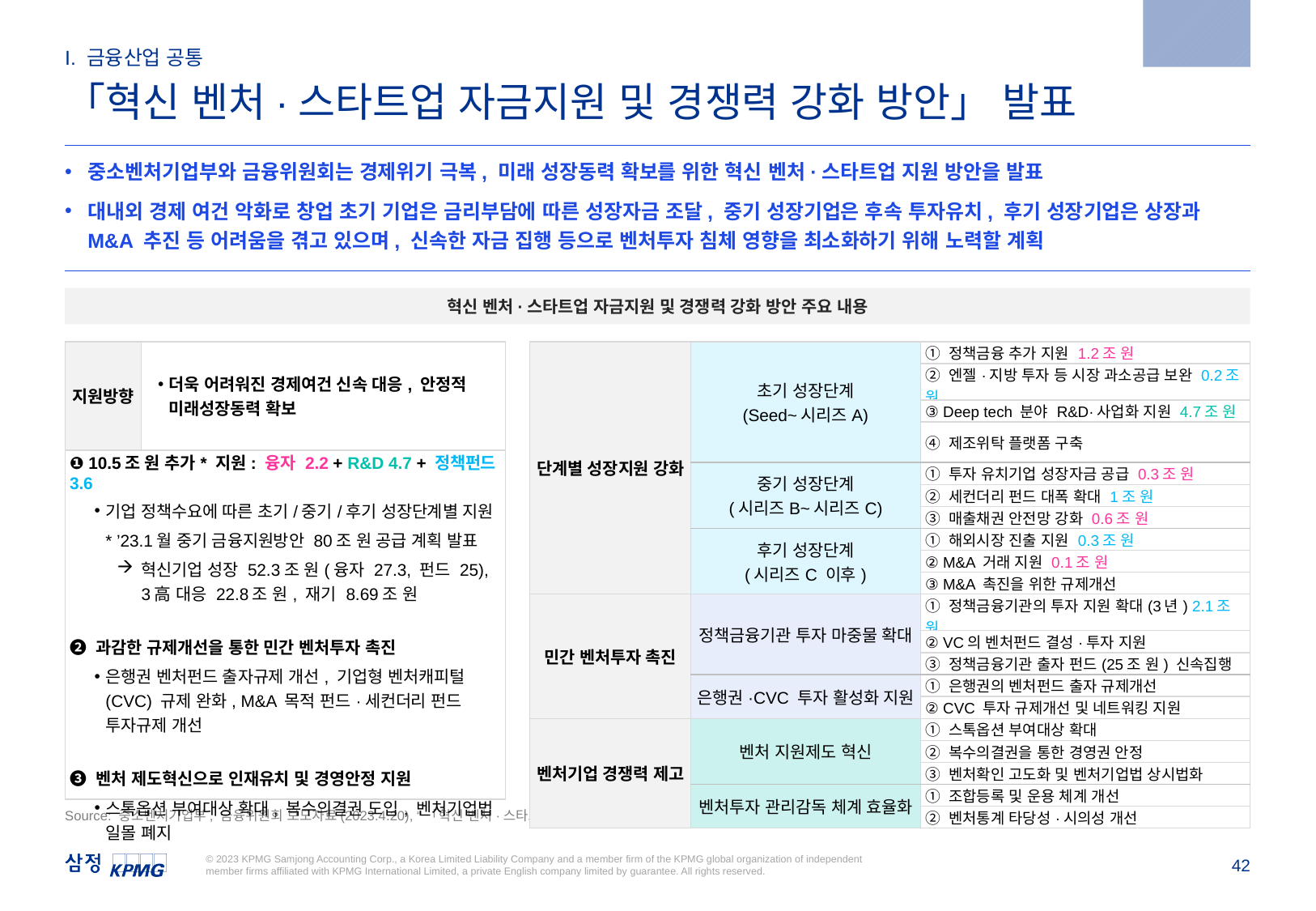

2023.4.20
I. 금융산업 공통
「혁신 벤처·스타트업 자금지원 및 경쟁력 강화 방안」 발표
중소벤처기업부와 금융위원회는 경제위기 극복, 미래 성장동력 확보를 위한 혁신 벤처·스타트업 지원 방안을 발표
대내외 경제 여건 악화로 창업 초기 기업은 금리부담에 따른 성장자금 조달, 중기 성장기업은 후속 투자유치, 후기 성장기업은 상장과 M&A 추진 등 어려움을 겪고 있으며, 신속한 자금 집행 등으로 벤처투자 침체 영향을 최소화하기 위해 노력할 계획
혁신 벤처·스타트업 자금지원 및 경쟁력 강화 방안 주요 내용
| 지원방향 | 더욱 어려워진 경제여건 신속 대응, 안정적 미래성장동력 확보 |
| --- | --- |
| ❶ 10.5조 원 추가\* 지원: 융자 2.2 + R&D 4.7 + 정책펀드 3.6 기업 정책수요에 따른 초기/중기/후기 성장단계별 지원 \* ’23.1월 중기 금융지원방안 80조 원 공급 계획 발표 혁신기업 성장 52.3조 원(융자 27.3, 펀드 25), 3高 대응 22.8조 원, 재기 8.69조 원 ❷ 과감한 규제개선을 통한 민간 벤처투자 촉진 은행권 벤처펀드 출자규제 개선, 기업형 벤처캐피털(CVC) 규제 완화, M&A 목적 펀드·세컨더리 펀드 투자규제 개선 ❸ 벤처 제도혁신으로 인재유치 및 경영안정 지원 스톡옵션 부여대상 확대, 복수의결권 도입, 벤처기업법 일몰 폐지 |  |
| 단계별 성장지원 강화 | 초기 성장단계 (Seed~시리즈A) | ① 정책금융 추가 지원 1.2조 원 |
| --- | --- | --- |
|  |  | ② 엔젤·지방 투자 등 시장 과소공급 보완 0.2조 원 |
|  |  | ③ Deep tech 분야 R&D·사업화 지원 4.7조 원 |
|  |  | ④ 제조위탁 플랫폼 구축 |
|  | 중기 성장단계 (시리즈B~시리즈C) | ① 투자 유치기업 성장자금 공급 0.3조 원 |
|  |  | ② 세컨더리 펀드 대폭 확대 1조 원 |
|  |  | ③ 매출채권 안전망 강화 0.6조 원 |
|  | 후기 성장단계 (시리즈C 이후) | ① 해외시장 진출 지원 0.3조 원 |
|  |  | ② M&A 거래 지원 0.1조 원 |
|  |  | ③ M&A 촉진을 위한 규제개선 |
| 민간 벤처투자 촉진 | 정책금융기관 투자 마중물 확대 | ① 정책금융기관의 투자 지원 확대(3년) 2.1조 원 |
|  |  | ② VC의 벤처펀드 결성·투자 지원 |
|  |  | ③ 정책금융기관 출자 펀드(25조 원) 신속집행 |
|  | 은행권·CVC 투자 활성화 지원 | ① 은행권의 벤처펀드 출자 규제개선 |
|  |  | ② CVC 투자 규제개선 및 네트워킹 지원 |
| 벤처기업 경쟁력 제고 | 벤처 지원제도 혁신 | ① 스톡옵션 부여대상 확대 |
|  |  | ② 복수의결권을 통한 경영권 안정 |
|  |  | ③ 벤처확인 고도화 및 벤처기업법 상시법화 |
|  | 벤처투자 관리감독 체계 효율화 | ① 조합등록 및 운용 체계 개선 |
|  |  | ② 벤처통계 타당성·시의성 개선 |
Source: 중소벤처기업부, 금융위원회 보도자료(2023.4.20), “「혁신 벤처·스타트업 자금지원 및 경쟁력 강화 방안」 발표”